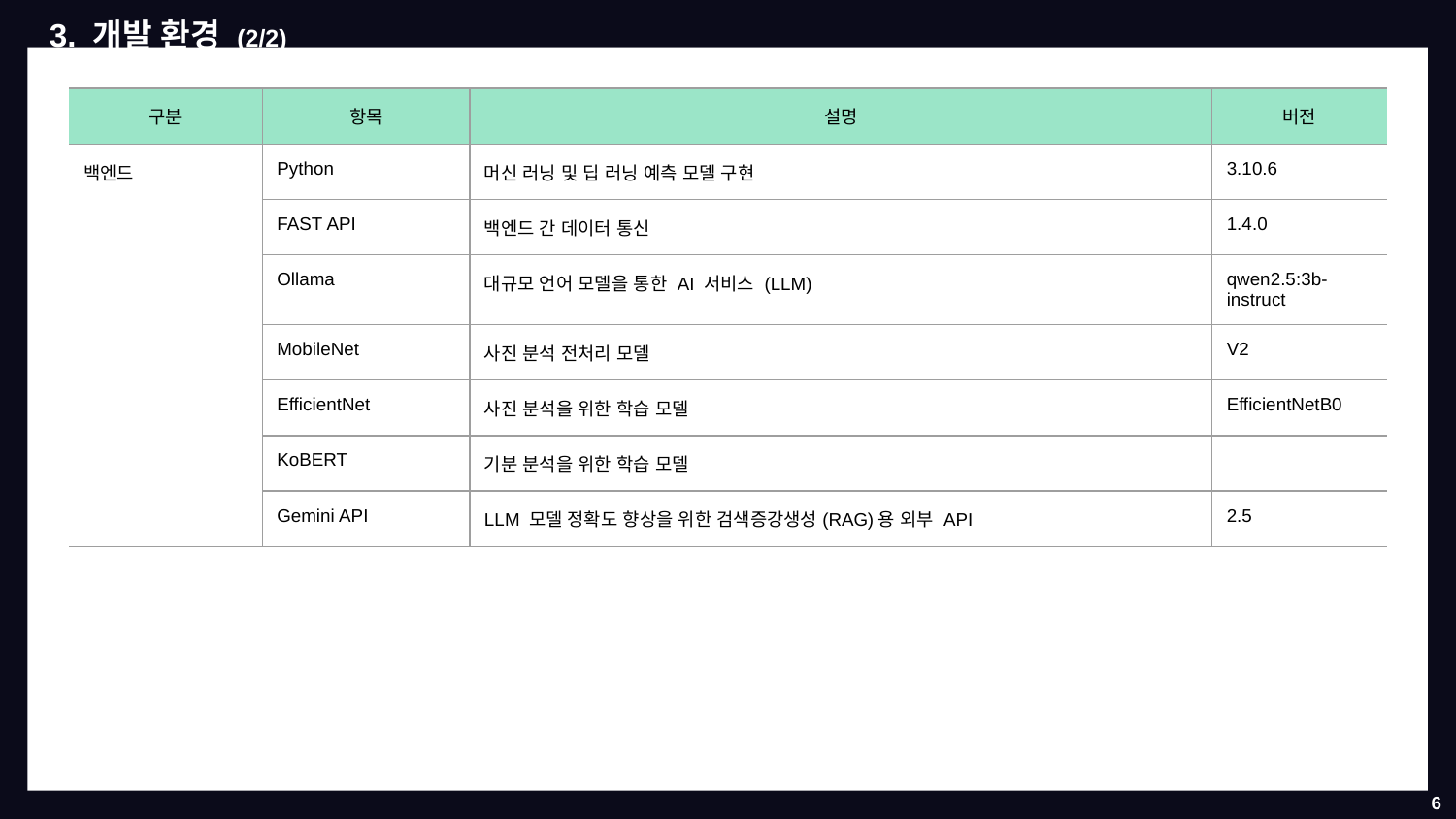

3. 개발 환경 (2/2)
| 구분 | 항목 | 설명 | 버전 |
| --- | --- | --- | --- |
| 백엔드 | Python | 머신 러닝 및 딥 러닝 예측 모델 구현 | 3.10.6 |
|  | FAST API | 백엔드 간 데이터 통신 | 1.4.0 |
|  | Ollama | 대규모 언어 모델을 통한 AI 서비스 (LLM) | qwen2.5:3b-instruct |
|  | MobileNet | 사진 분석 전처리 모델 | V2 |
|  | EfficientNet | 사진 분석을 위한 학습 모델 | EfficientNetB0 |
|  | KoBERT | 기분 분석을 위한 학습 모델 |  |
|  | Gemini API | LLM 모델 정확도 향상을 위한 검색증강생성(RAG)용 외부 API | 2.5 |
6